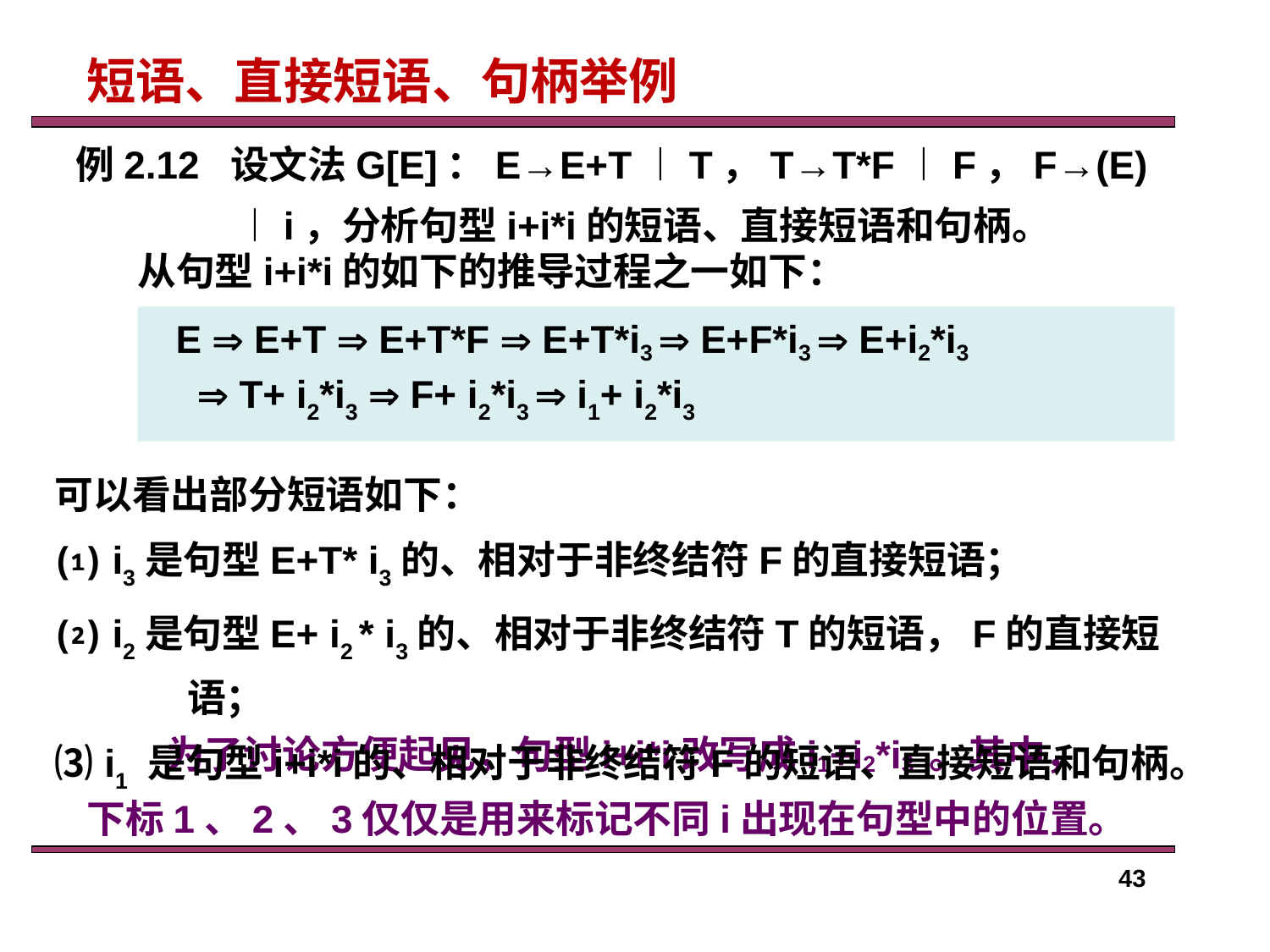

短语、直接短语、句柄举例
例2.12  设文法G[E]：E→E+T︱T，T→T*F︱F，F→(E)︱i，分析句型i+i*i的短语、直接短语和句柄。
从句型i+i*i的如下的推导过程之一如下：

E ⇒ E+T ⇒ E+T*F ⇒ E+T*i3 ⇒ E+F*i3 ⇒ E+i2*i3
  ⇒ T+ i2*i3 ⇒ F+ i2*i3 ⇒ i1+ i2*i3
可以看出部分短语如下：
⑴ i3是句型E+T* i3的、相对于非终结符F的直接短语；
⑵ i2是句型E+ i2 * i3的、相对于非终结符T的短语，F的直接短语；
⑶ i1 是句型i+i*i的、相对于非终结符F的短语、直接短语和句柄。
为了讨论方便起见，句型i+i*i改写成i1+i2*i3 。其中，下标1、2、3仅仅是用来标记不同i出现在句型中的位置。
43